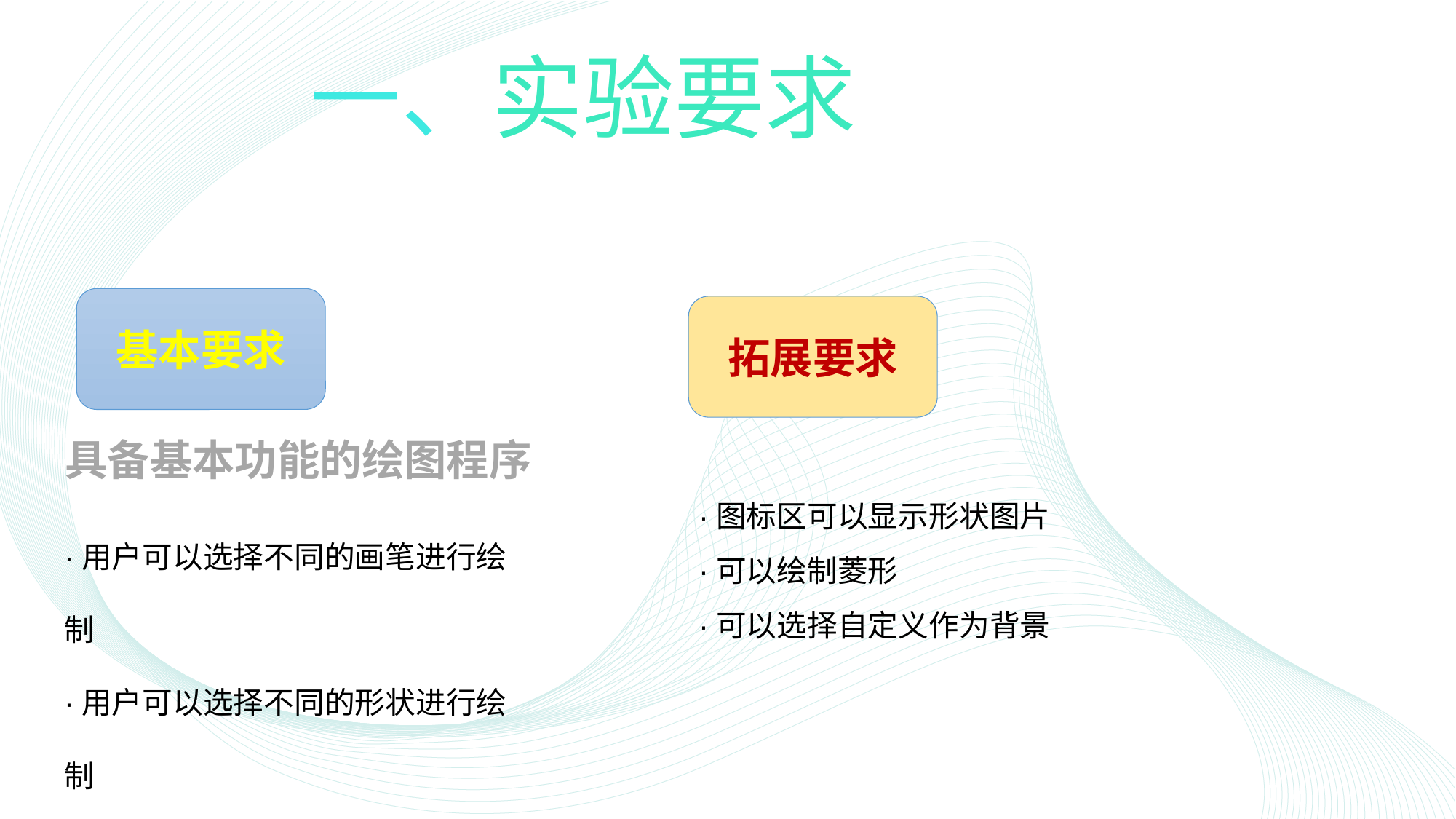

# 一、实验要求
基本要求
拓展要求
具备基本功能的绘图程序
·图标区可以显示形状图片
·可以绘制菱形
·可以选择自定义作为背景
·用户可以选择不同的画笔进行绘制
·用户可以选择不同的形状进行绘制